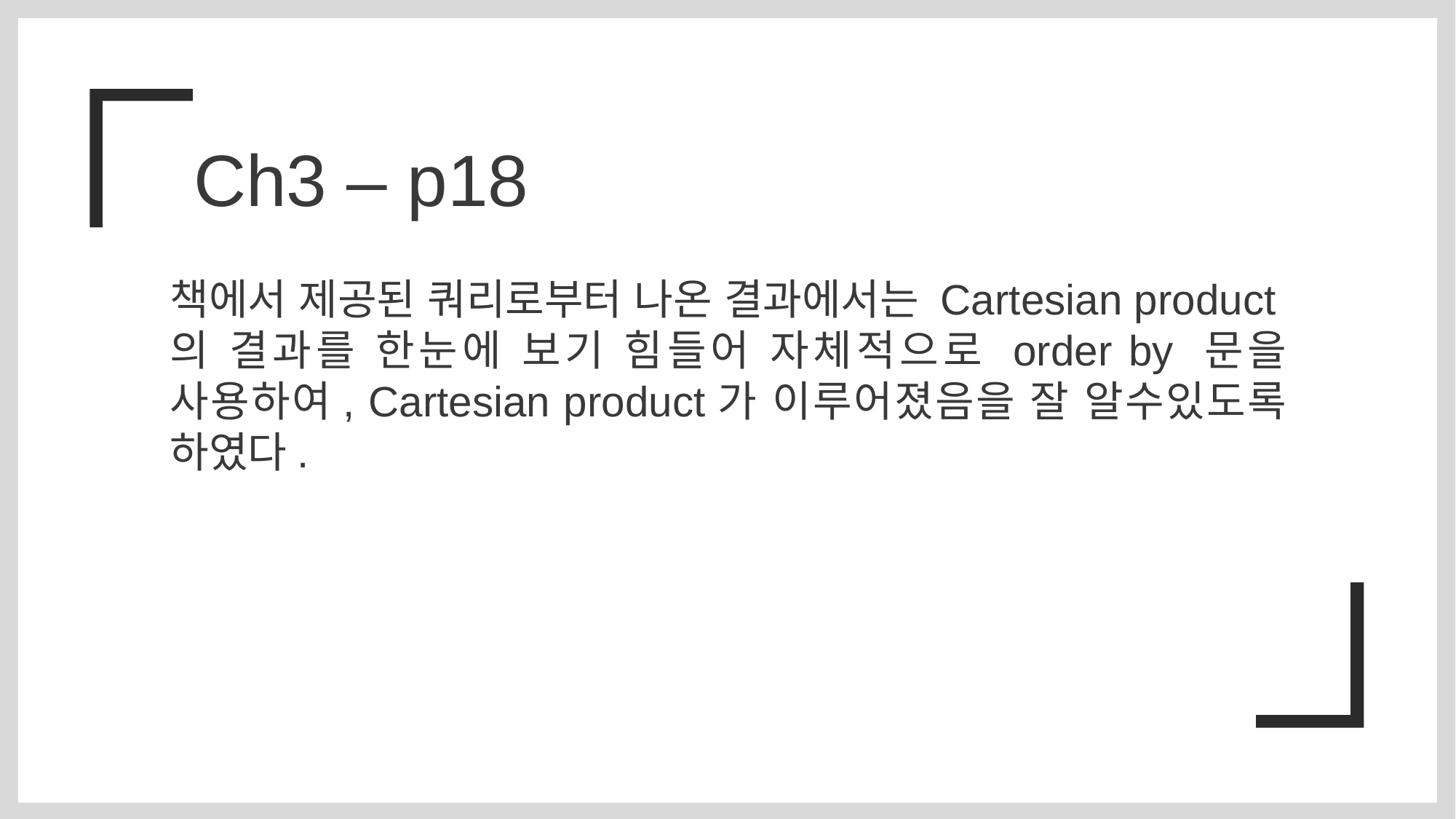

Ch3 – p18
책에서 제공된 쿼리로부터 나온 결과에서는 Cartesian product의 결과를 한눈에 보기 힘들어 자체적으로 order by 문을 사용하여, Cartesian product가 이루어졌음을 잘 알수있도록 하였다.